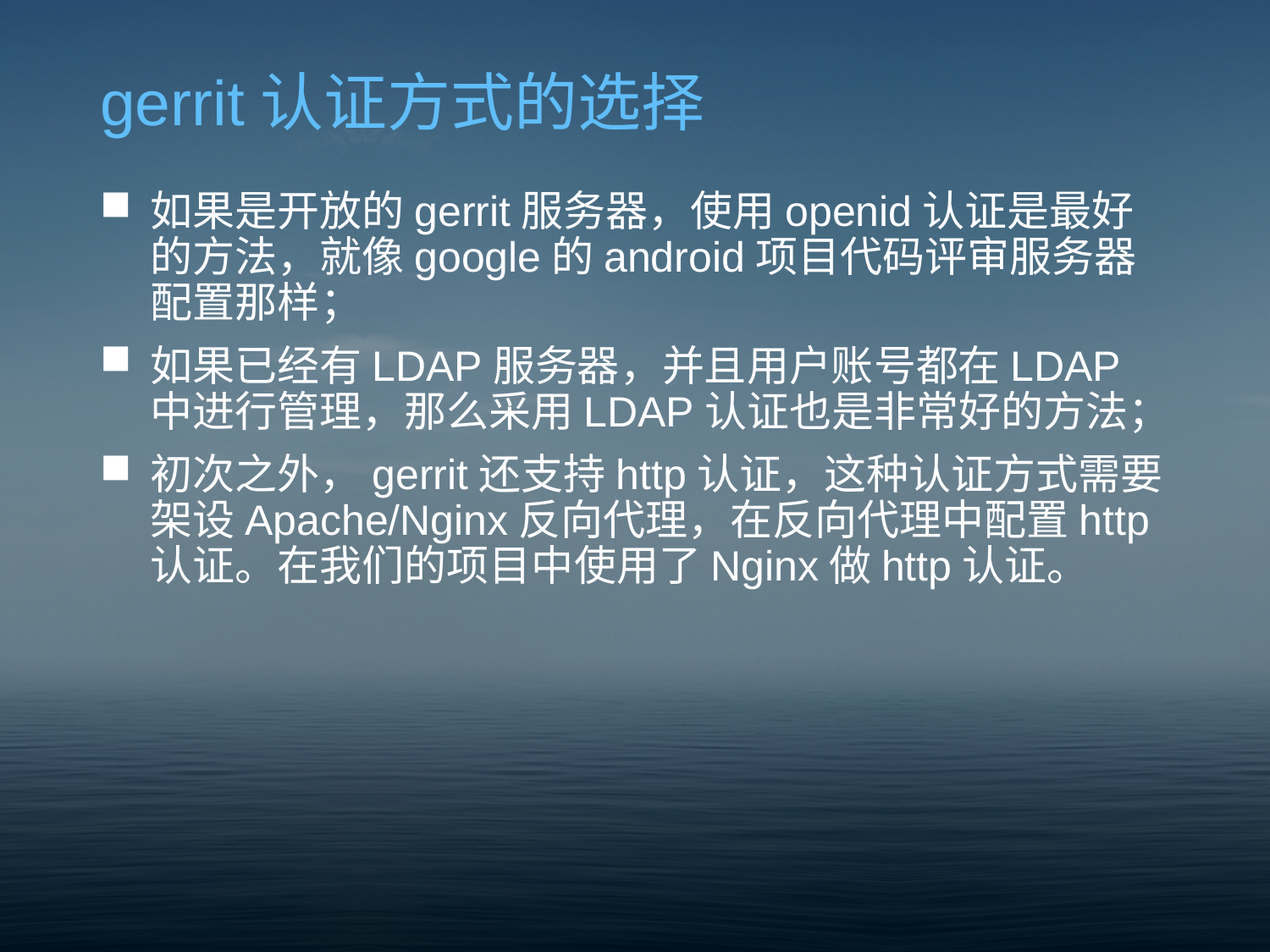

# gerrit认证方式的选择
如果是开放的gerrit服务器，使用openid认证是最好的方法，就像google的android项目代码评审服务器配置那样；
如果已经有LDAP服务器，并且用户账号都在LDAP中进行管理，那么采用LDAP认证也是非常好的方法；
初次之外，gerrit还支持http认证，这种认证方式需要架设Apache/Nginx反向代理，在反向代理中配置http认证。在我们的项目中使用了Nginx做http认证。